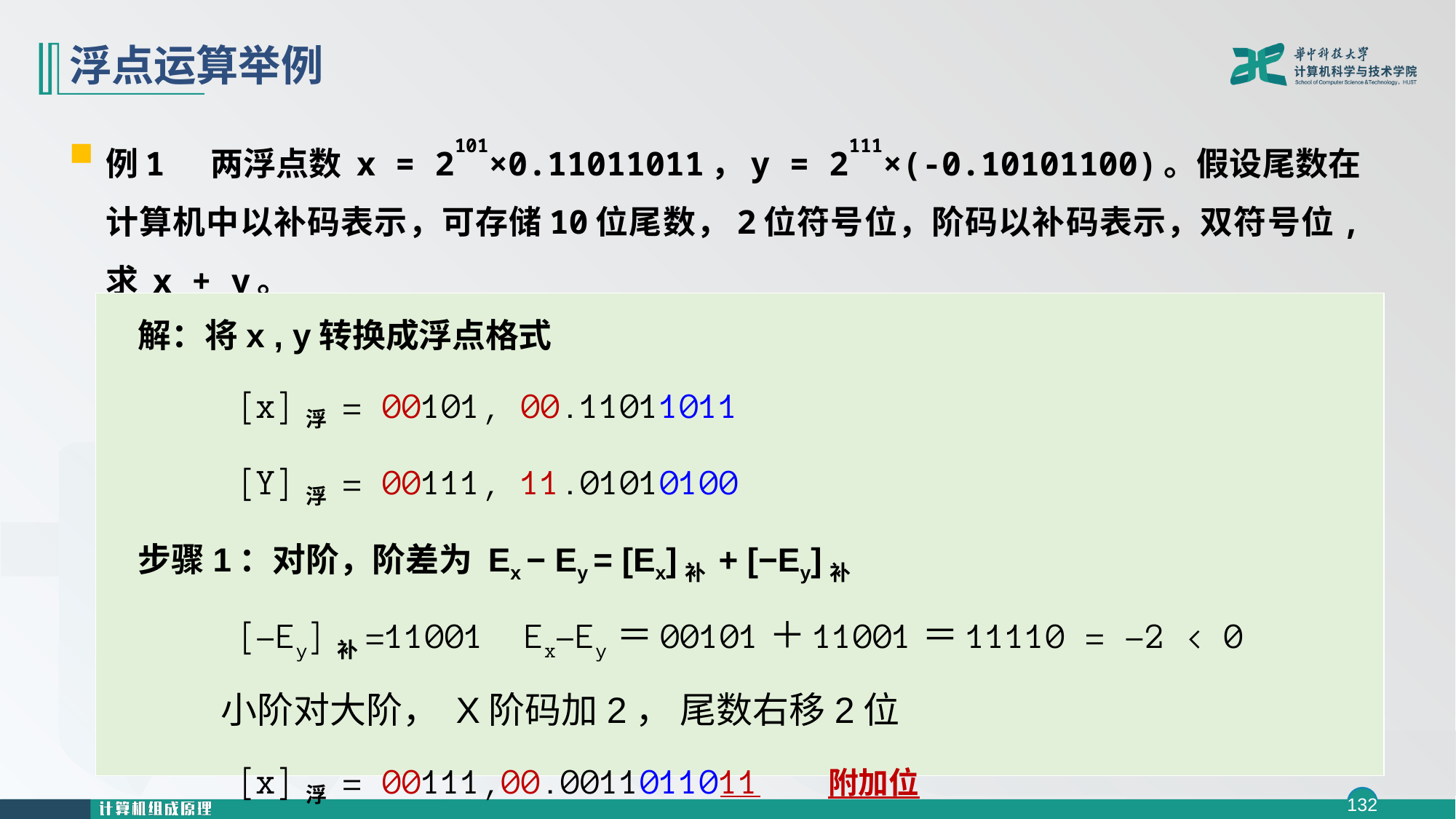

# 浮点运算举例
例1  两浮点数 x = 2101×0.11011011，y = 2111×(-0.10101100)。假设尾数在计算机中以补码表示，可存储10位尾数，2位符号位，阶码以补码表示，双符号位, 求 x + y。

解：将x , y转换成浮点格式
     [x]浮 = 00101, 00.11011011
     [Y]浮 = 00111, 11.01010100
步骤1：对阶，阶差为 Ex − Ey = [Ex]补 + [−Ey]补
     [−Ey]补=11001  Ex−Ey＝00101＋11001＝11110 = -2 < 0
         小阶对大阶， X阶码加2， 尾数右移2位
     [x]浮 = 00111,00.0011011011   附加位